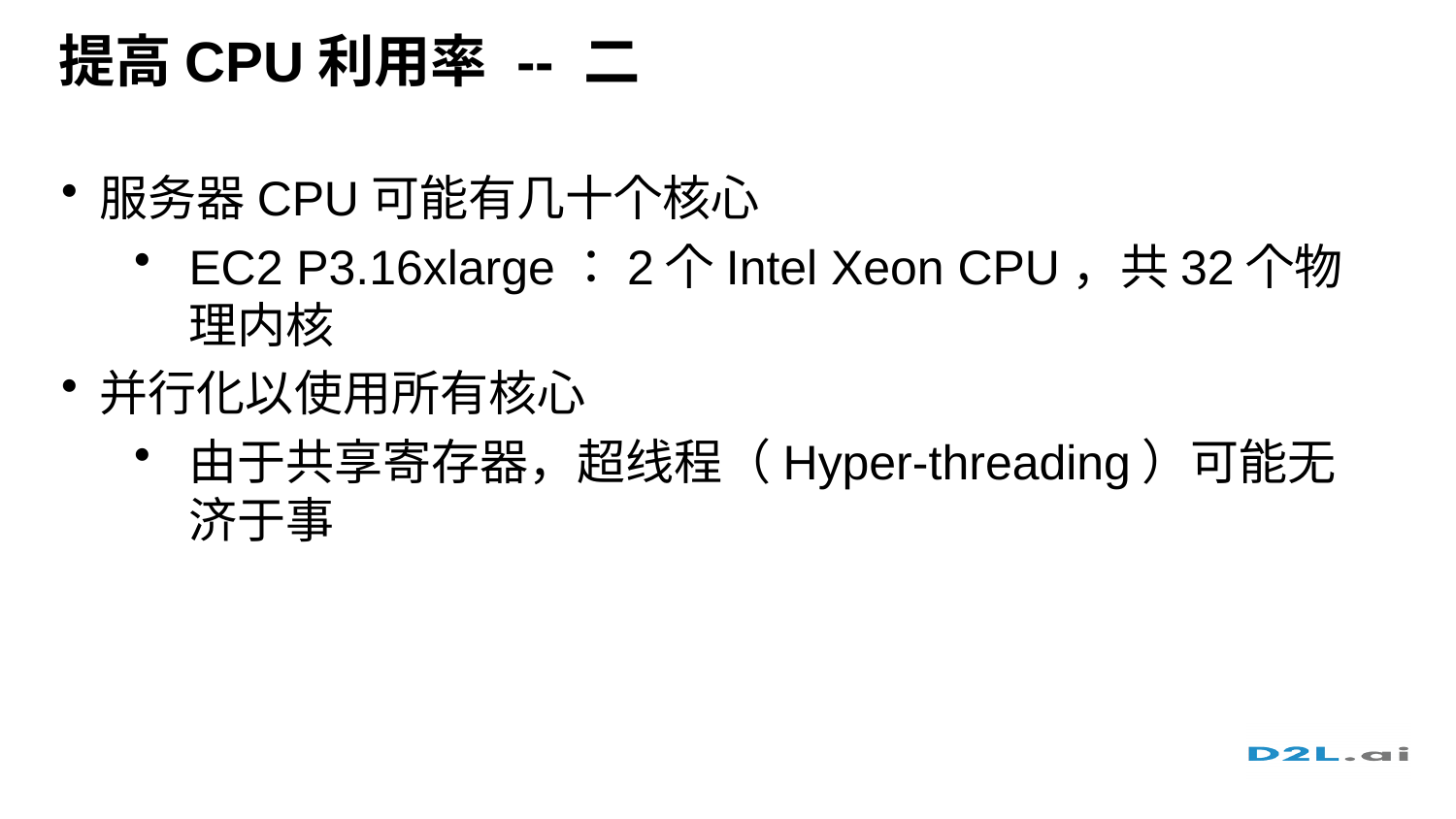

# 提高CPU利用率 -- 二
服务器CPU可能有几十个核心
EC2 P3.16xlarge：2个Intel Xeon CPU，共32个物理内核
并行化以使用所有核心
由于共享寄存器，超线程（Hyper-threading）可能无济于事